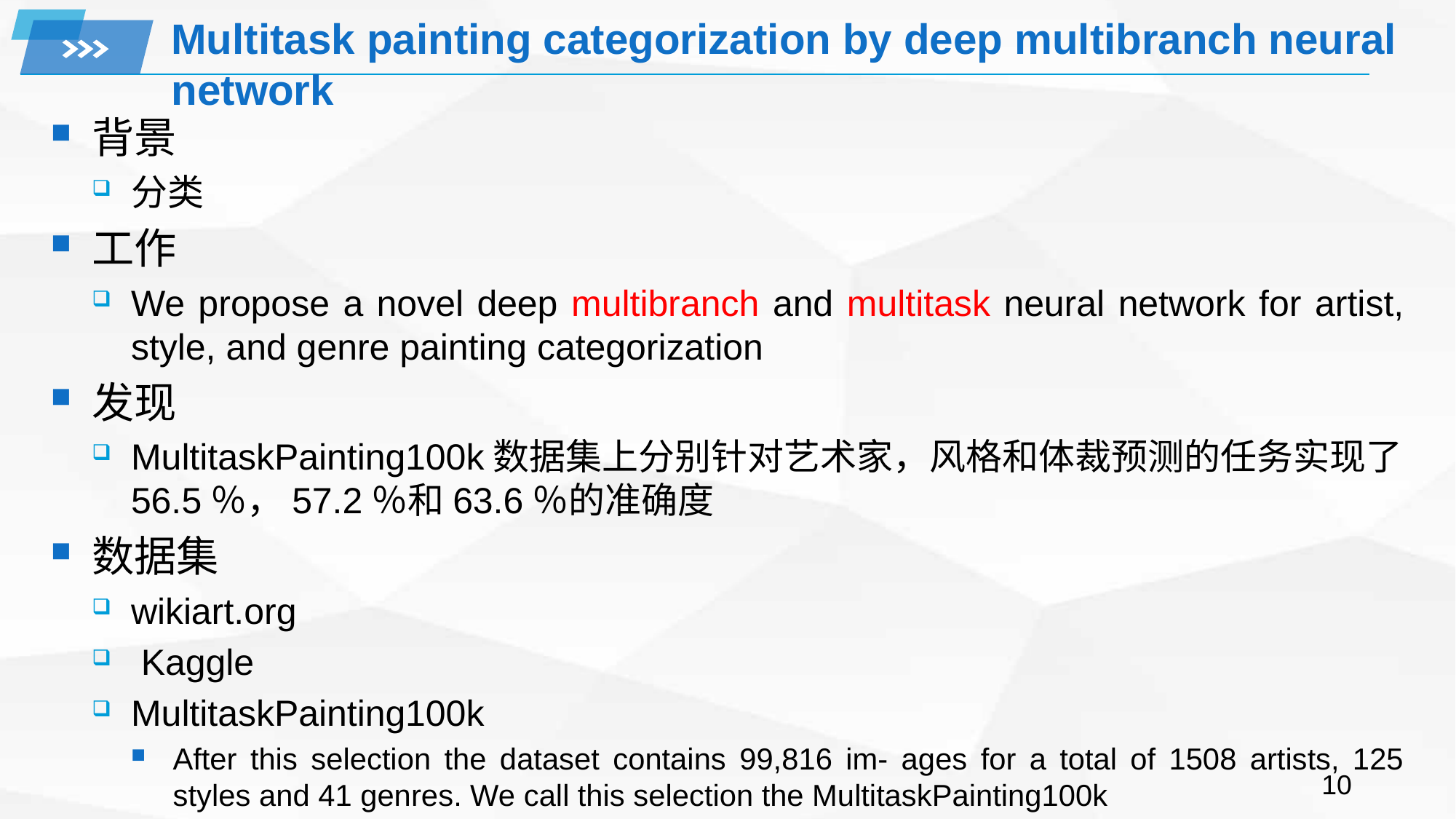

# Multitask painting categorization by deep multibranch neural network
背景
分类
工作
We propose a novel deep multibranch and multitask neural network for artist, style, and genre painting categorization
发现
MultitaskPainting100k数据集上分别针对艺术家，风格和体裁预测的任务实现了56.5％，57.2％和63.6％的准确度
数据集
wikiart.org
 Kaggle
MultitaskPainting100k
After this selection the dataset contains 99,816 im- ages for a total of 1508 artists, 125 styles and 41 genres. We call this selection the MultitaskPainting100k